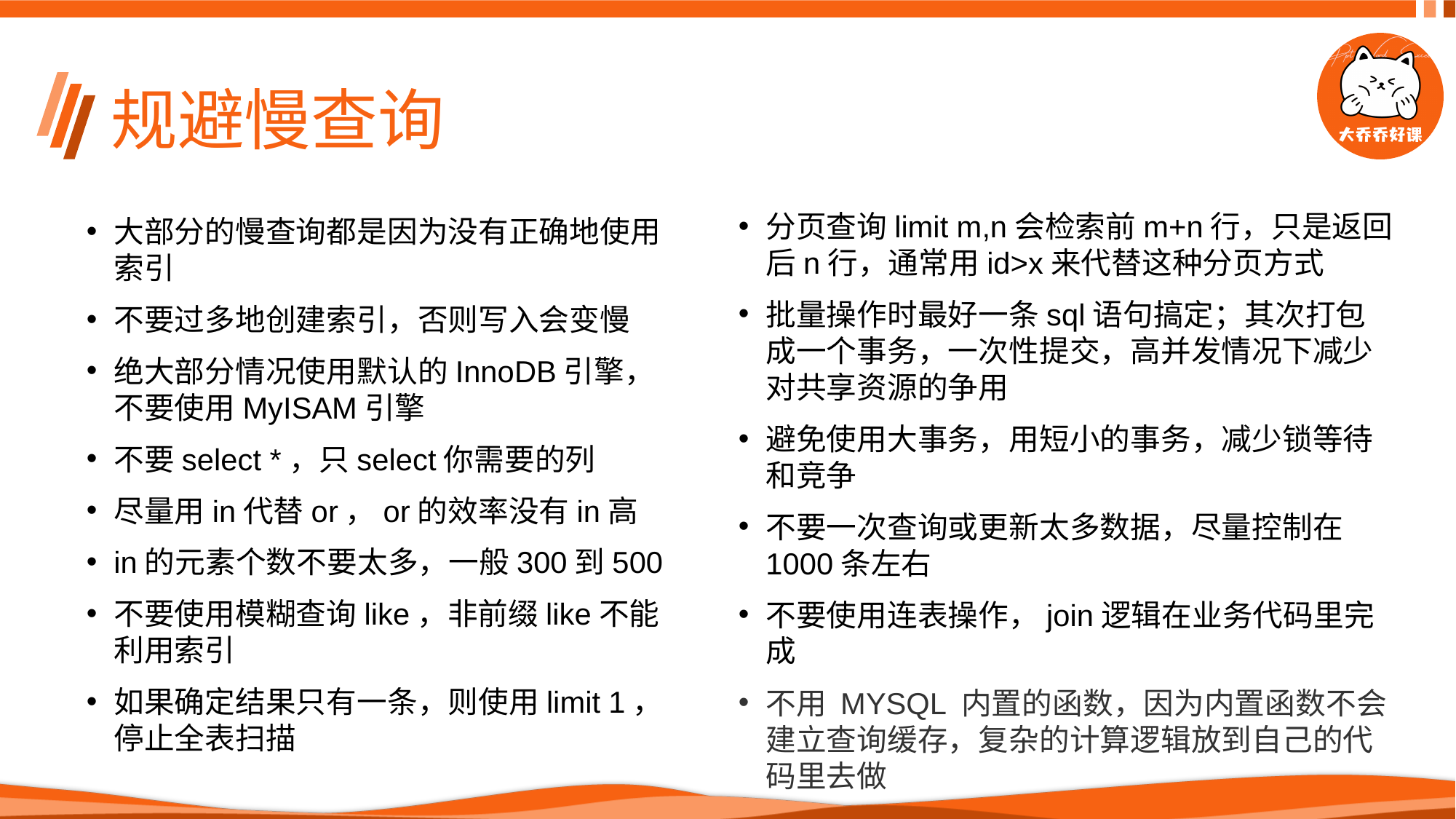

# 规避慢查询
分页查询limit m,n会检索前m+n行，只是返回后n行，通常用id>x来代替这种分页方式
批量操作时最好一条sql语句搞定；其次打包成一个事务，一次性提交，高并发情况下减少对共享资源的争用
避免使用大事务，用短小的事务，减少锁等待和竞争
不要一次查询或更新太多数据，尽量控制在1000条左右
不要使用连表操作，join逻辑在业务代码里完成
不用 MYSQL 内置的函数，因为内置函数不会建立查询缓存，复杂的计算逻辑放到自己的代码里去做
大部分的慢查询都是因为没有正确地使用索引
不要过多地创建索引，否则写入会变慢
绝大部分情况使用默认的InnoDB引擎，不要使用MyISAM引擎
不要select *，只select你需要的列
尽量用in代替or，or的效率没有in高
in的元素个数不要太多，一般300到500
不要使用模糊查询like，非前缀like不能利用索引
如果确定结果只有一条，则使用limit 1，停止全表扫描